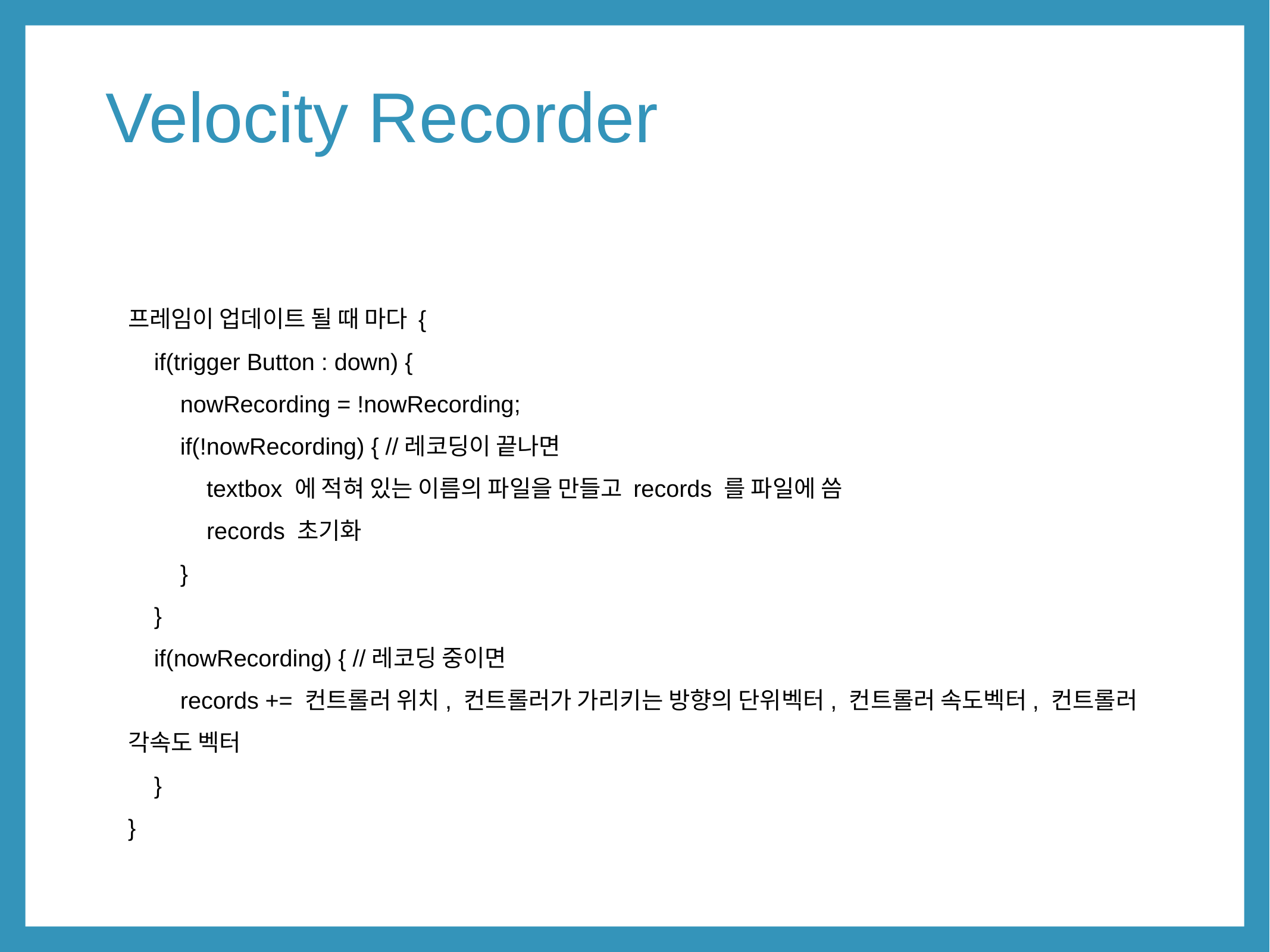

# Velocity Recorder
프레임이 업데이트 될 때 마다 {
    if(trigger Button : down) {
        nowRecording = !nowRecording;
        if(!nowRecording) { //레코딩이 끝나면
            textbox 에 적혀 있는 이름의 파일을 만들고 records 를 파일에 씀
            records 초기화
        }
    }
    if(nowRecording) { //레코딩 중이면
        records += 컨트롤러 위치, 컨트롤러가 가리키는 방향의 단위벡터, 컨트롤러 속도벡터, 컨트롤러 각속도 벡터
    }
}